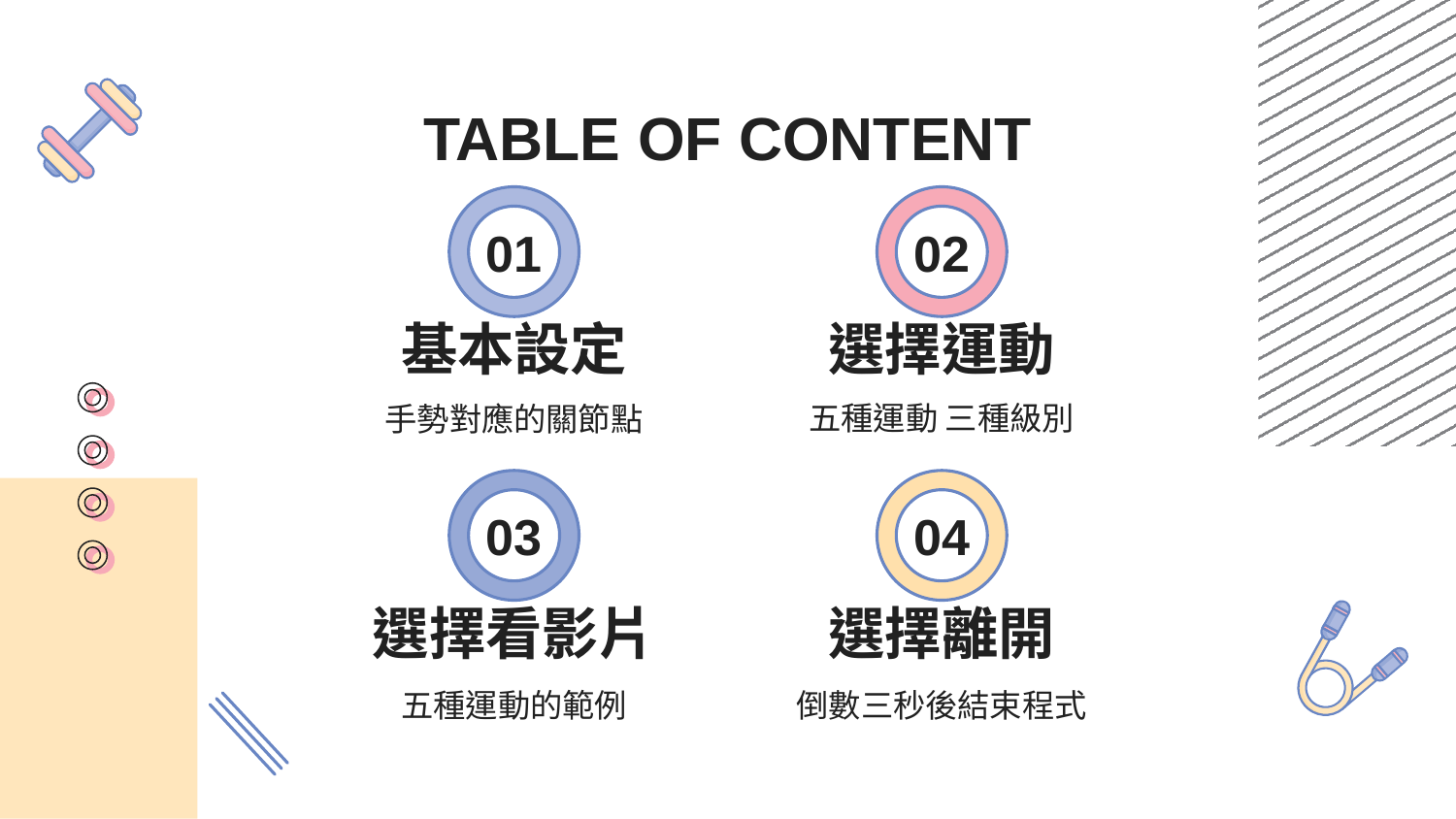

TABLE OF CONTENT

# 01
02
基本設定
選擇運動
五種運動 三種級別
手勢對應的關節點

03
04
選擇看影片
選擇離開
五種運動的範例
倒數三秒後結束程式